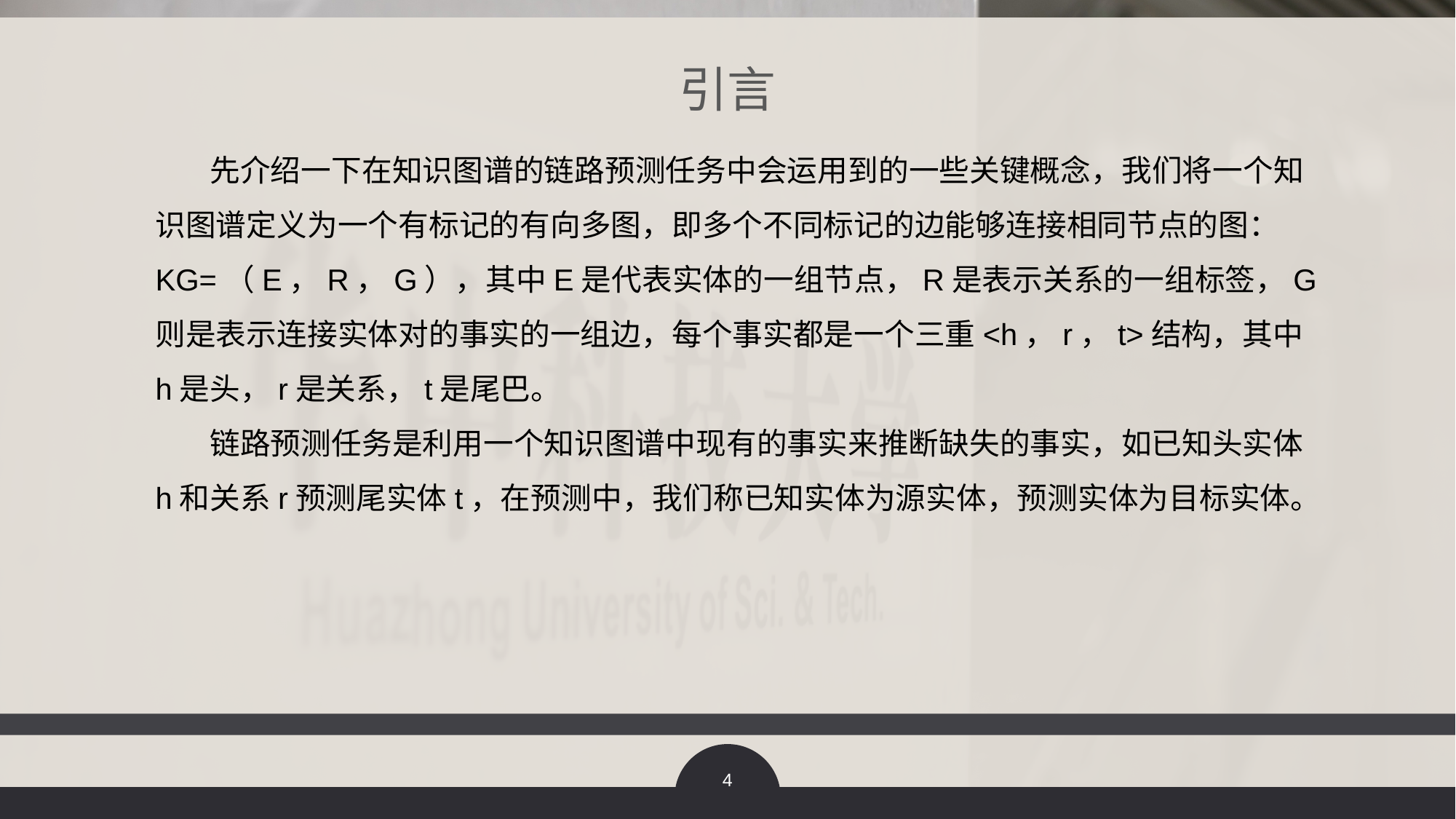

引言
先介绍一下在知识图谱的链路预测任务中会运用到的一些关键概念，我们将一个知识图谱定义为一个有标记的有向多图，即多个不同标记的边能够连接相同节点的图：KG=（E，R，G），其中E是代表实体的一组节点，R是表示关系的一组标签，G则是表示连接实体对的事实的一组边，每个事实都是一个三重<h，r，t>结构，其中h是头，r是关系，t是尾巴。
链路预测任务是利用一个知识图谱中现有的事实来推断缺失的事实，如已知头实体h和关系r预测尾实体t，在预测中，我们称已知实体为源实体，预测实体为目标实体。

4